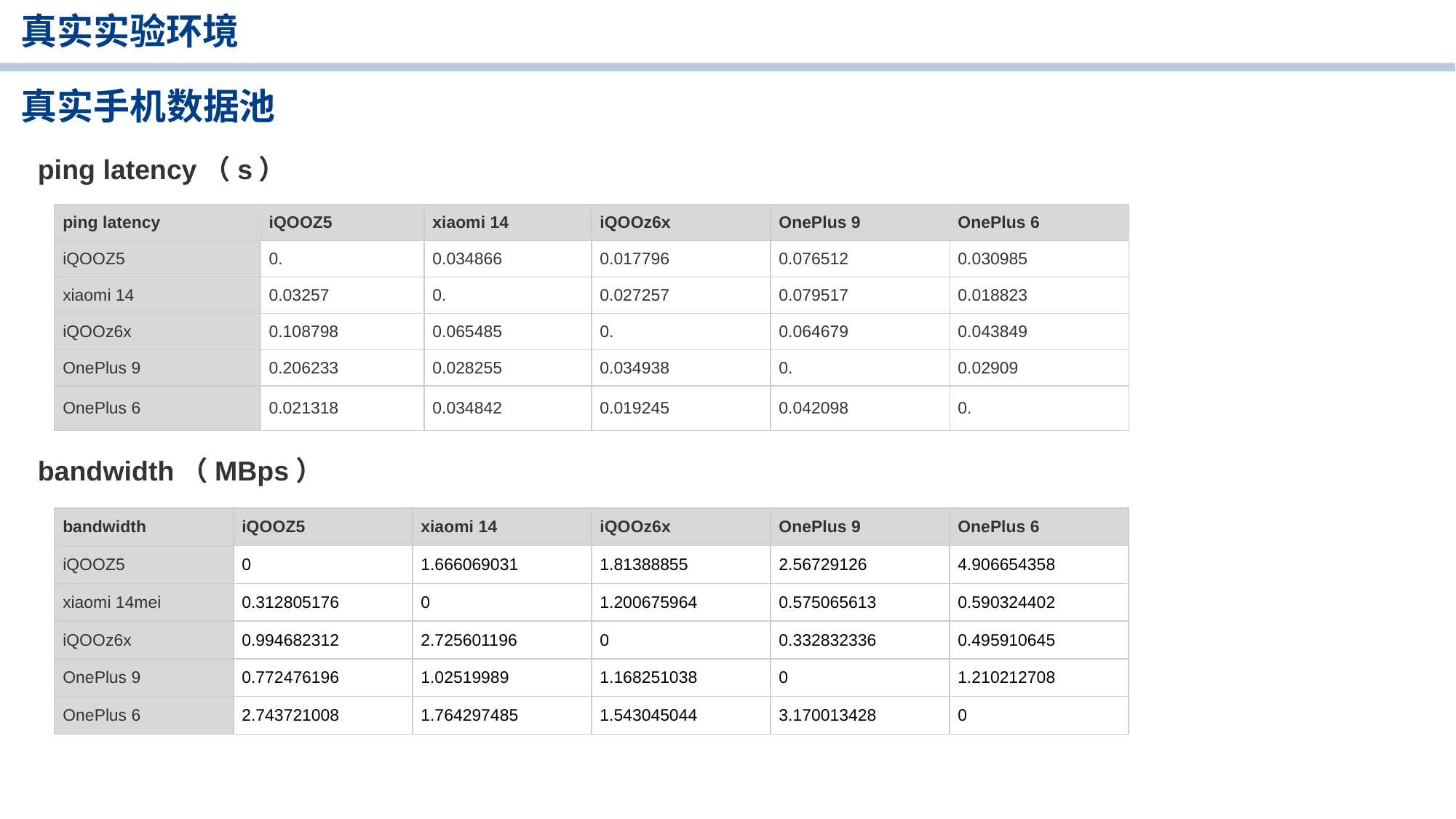

真实实验环境

真实手机数据池

ping latency（s）
| ping latency | iQOOZ5 | xiaomi 14 | iQOOz6x | OnePlus 9 | OnePlus 6 |
| --- | --- | --- | --- | --- | --- |
| iQOOZ5 | 0. | 0.034866 | 0.017796 | 0.076512 | 0.030985 |
| xiaomi 14 | 0.03257 | 0. | 0.027257 | 0.079517 | 0.018823 |
| iQOOz6x | 0.108798 | 0.065485 | 0. | 0.064679 | 0.043849 |
| OnePlus 9 | 0.206233 | 0.028255 | 0.034938 | 0. | 0.02909 |
| OnePlus 6 | 0.021318 | 0.034842 | 0.019245 | 0.042098 | 0. |

bandwidth（MBps）
| bandwidth | iQOOZ5 | xiaomi 14 | iQOOz6x | OnePlus 9 | OnePlus 6 |
| --- | --- | --- | --- | --- | --- |
| iQOOZ5 | 0 | 1.666069031 | 1.81388855 | 2.56729126 | 4.906654358 |
| xiaomi 14mei | 0.312805176 | 0 | 1.200675964 | 0.575065613 | 0.590324402 |
| iQOOz6x | 0.994682312 | 2.725601196 | 0 | 0.332832336 | 0.495910645 |
| OnePlus 9 | 0.772476196 | 1.02519989 | 1.168251038 | 0 | 1.210212708 |
| OnePlus 6 | 2.743721008 | 1.764297485 | 1.543045044 | 3.170013428 | 0 |